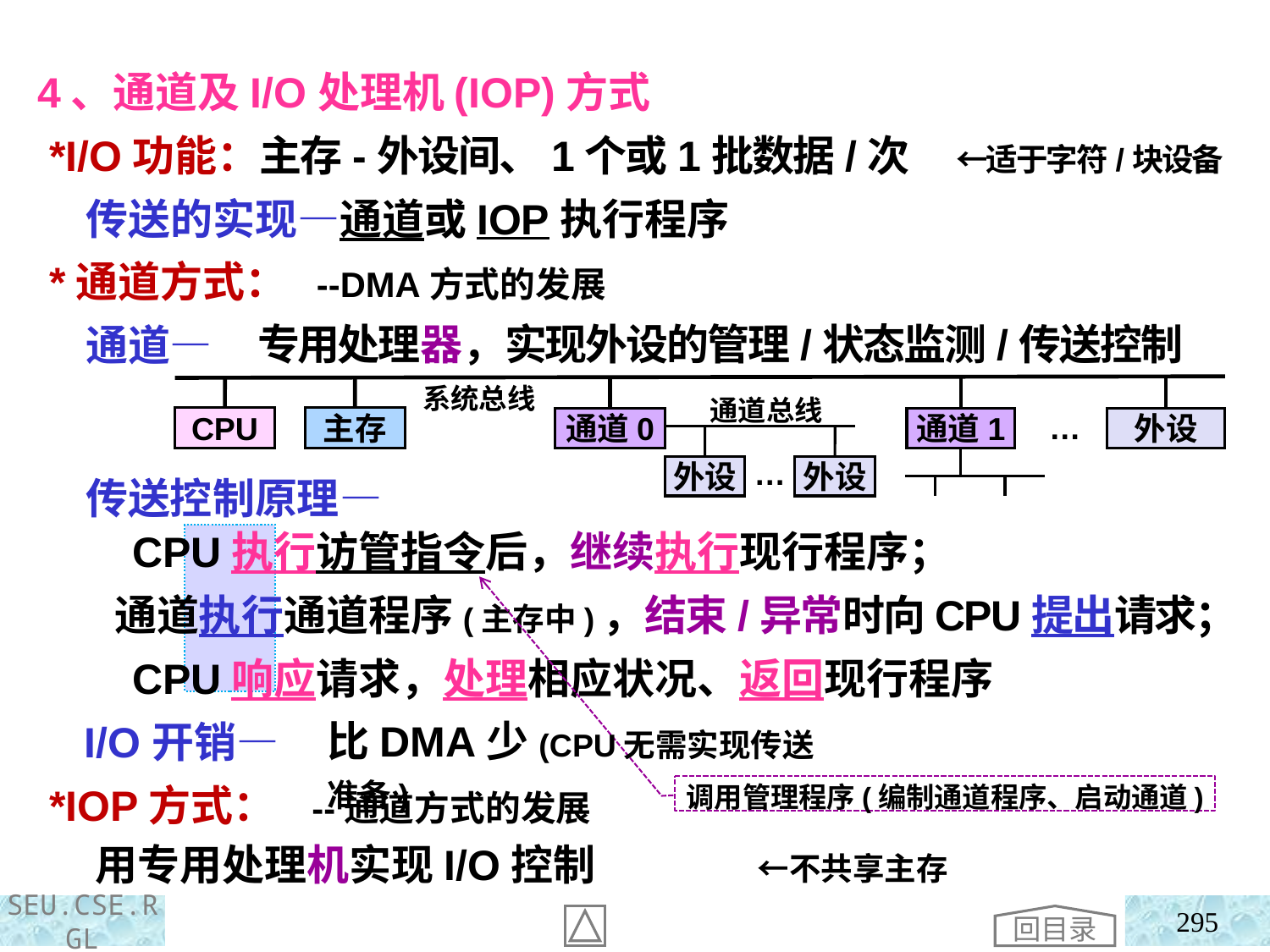

4、通道及I/O处理机(IOP)方式
 *I/O功能：主存-外设间、1个或1批数据/次      ←适于字符/块设备
    传送的实现—通道或IOP执行程序
 *通道方式：  --DMA方式的发展
    通道—

    传送控制原理—

    I/O开销—
 *IOP方式：   --通道方式的发展
专用处理器，实现外设的管理/状态监测/传送控制
系统总线
通道总线
CPU
主存
通道0
通道1
外设
…
外设
…
外设
        CPU执行访管指令后，继续执行现行程序；
       通道执行通道程序(主存中)，结束/异常时向CPU提出请求；
        CPU响应请求，处理相应状况、返回现行程序

比DMA少(CPU无需实现传送准备)
调用管理程序(编制通道程序、启动通道)
     用专用处理机实现I/O控制                 ←不共享主存
回目录
295